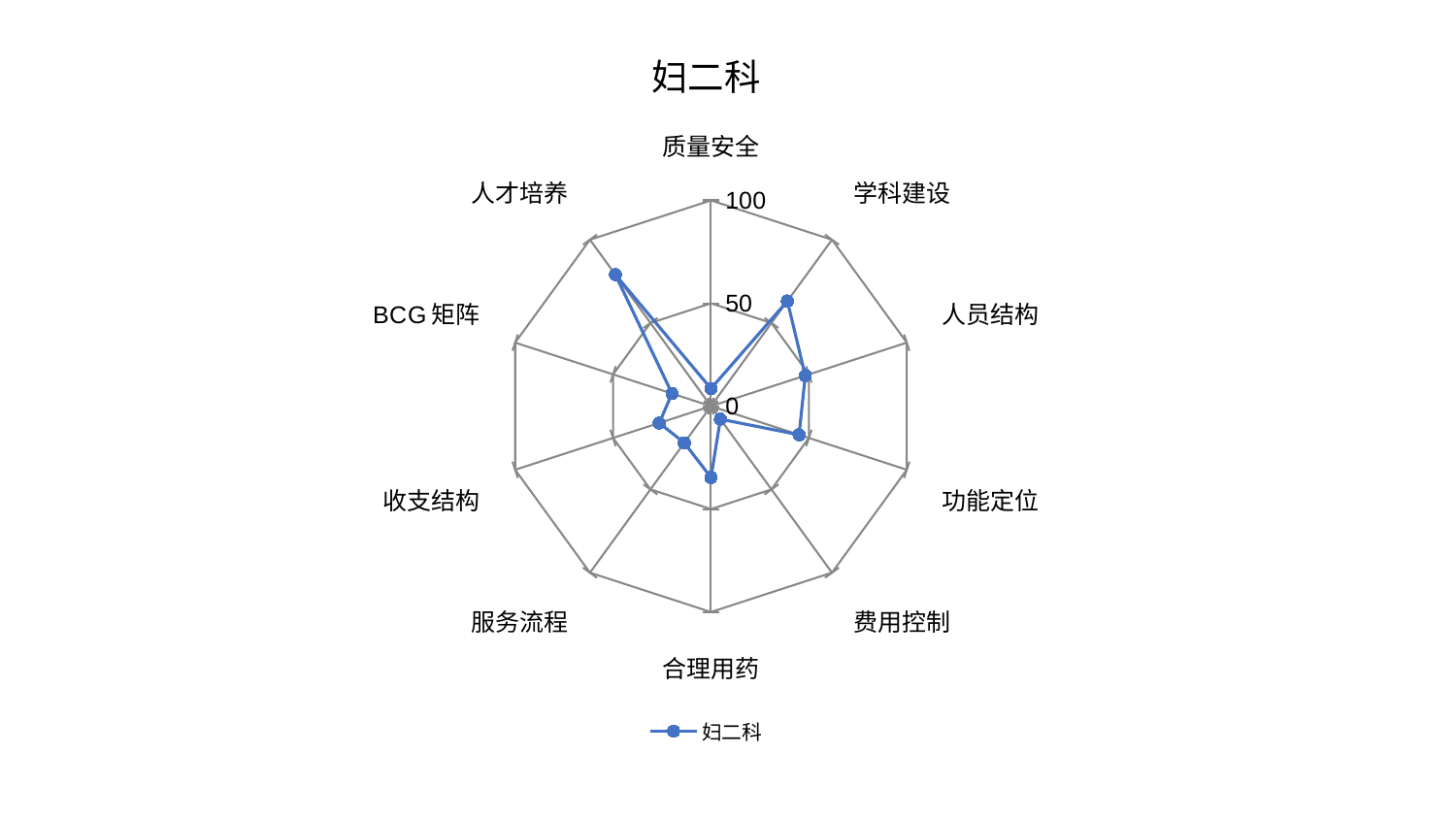

### Chart: 妇二科

| Category | 妇二科 |
|---|---|
| 质量安全 | 8.54352204158691 |
| 学科建设 | 63.174579340859175 |
| 人员结构 | 48.1766494168274 |
| 功能定位 | 45.00328641438227 |
| 费用控制 | 7.813692595024088 |
| 合理用药 | 34.6377113611276 |
| 服务流程 | 22.040128304471256 |
| 收支结构 | 26.425743156740552 |
| BCG矩阵 | 19.923152357756113 |
| 人才培养 | 79.01442136709379 |
111